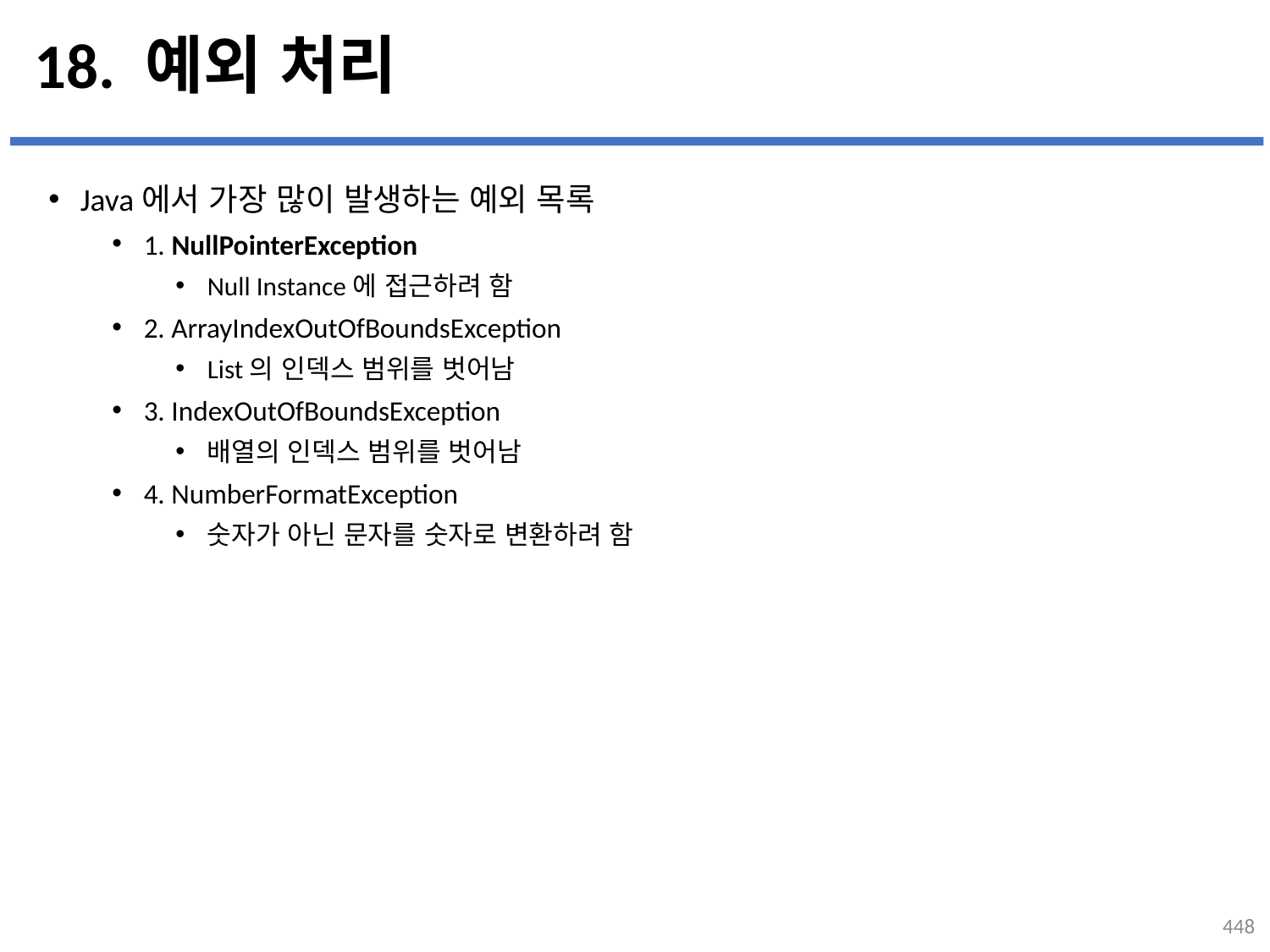

# 18. 예외 처리
Java에서 가장 많이 발생하는 예외 목록
1. NullPointerException
Null Instance에 접근하려 함
2. ArrayIndexOutOfBoundsException
List의 인덱스 범위를 벗어남
3. IndexOutOfBoundsException
배열의 인덱스 범위를 벗어남
4. NumberFormatException
숫자가 아닌 문자를 숫자로 변환하려 함
448